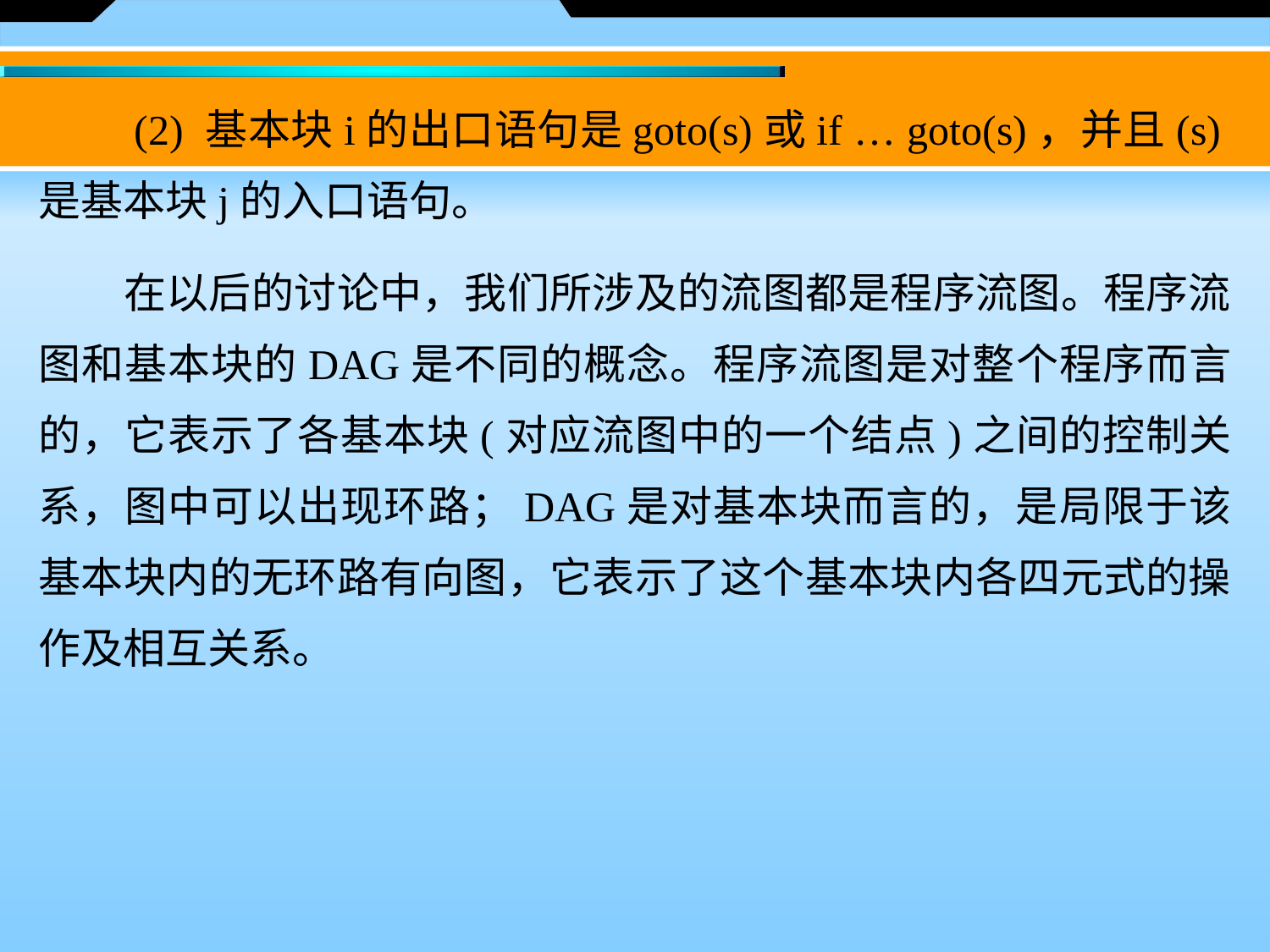

(2) 基本块i的出口语句是goto(s)或if … goto(s)，并且(s)是基本块j的入口语句。
　　在以后的讨论中，我们所涉及的流图都是程序流图。程序流图和基本块的DAG是不同的概念。程序流图是对整个程序而言的，它表示了各基本块(对应流图中的一个结点)之间的控制关系，图中可以出现环路；DAG是对基本块而言的，是局限于该基本块内的无环路有向图，它表示了这个基本块内各四元式的操作及相互关系。